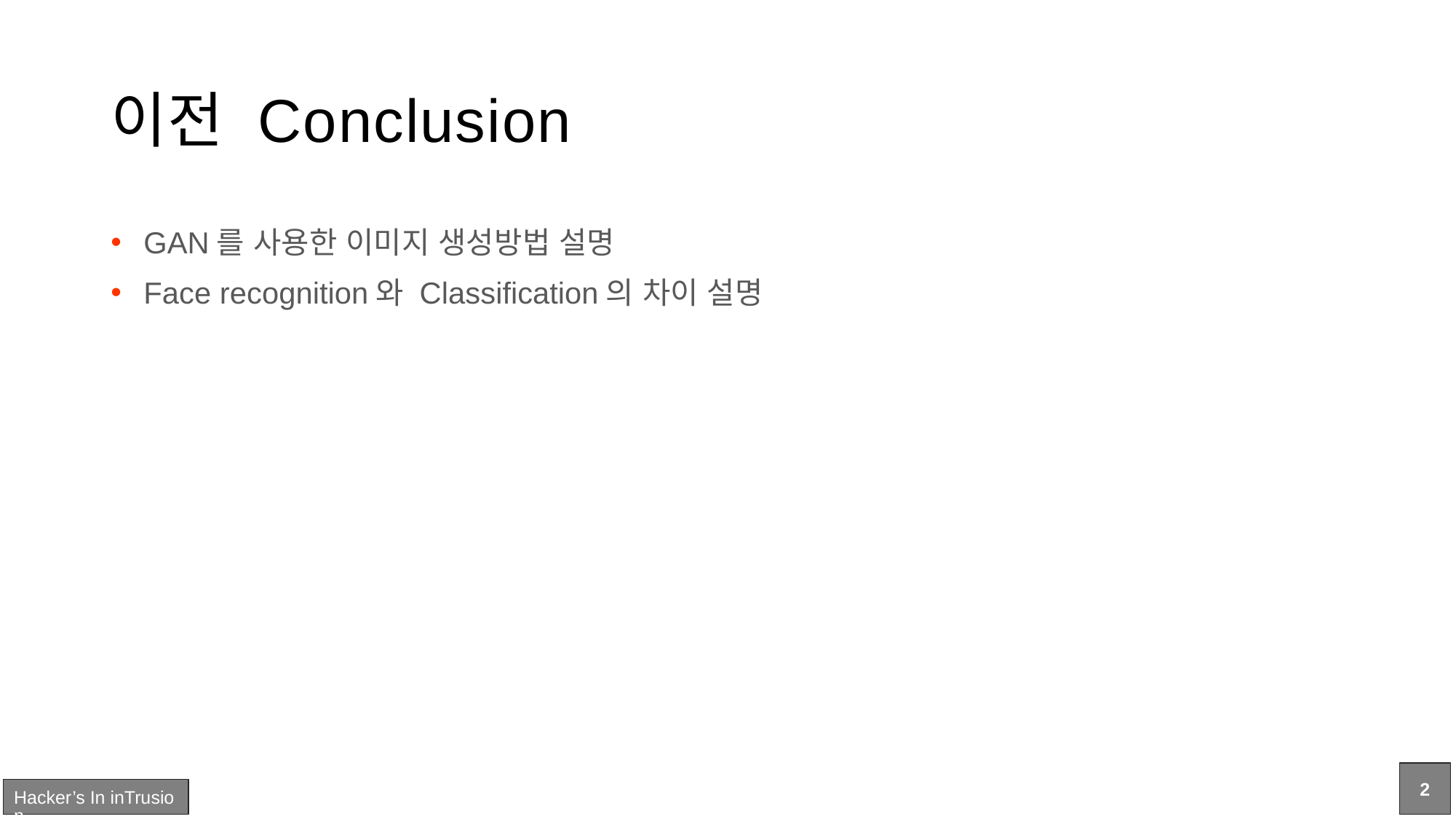

# 이전 Conclusion
GAN를 사용한 이미지 생성방법 설명
Face recognition와 Classification의 차이 설명
2
Hacker’s In inTrusion